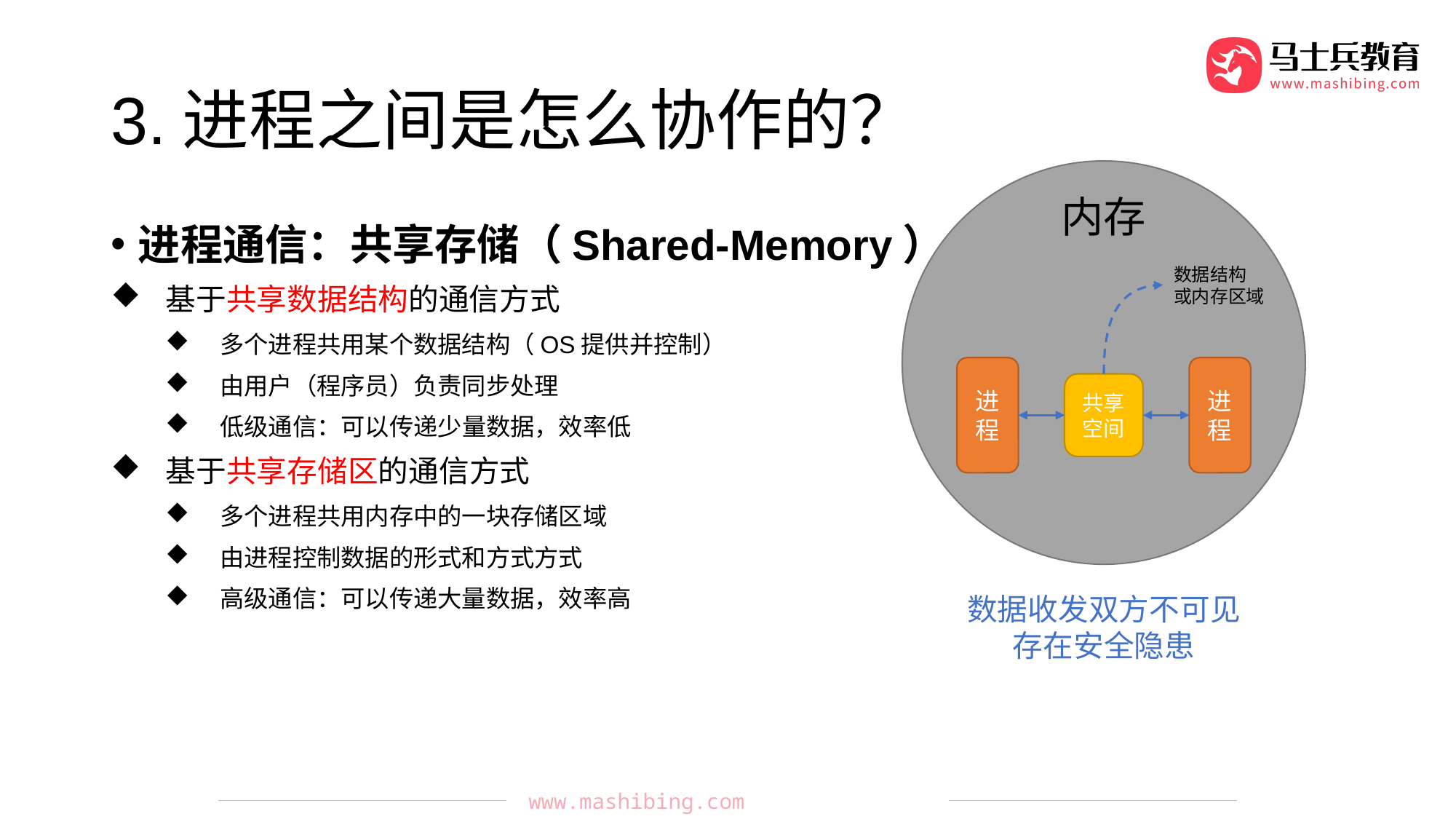

# 3.进程之间是怎么协作的？

内存
进程
进程
共享空间
进程通信：共享存储（Shared-Memory）
基于共享数据结构的通信方式
多个进程共用某个数据结构（OS提供并控制）
由用户（程序员）负责同步处理
低级通信：可以传递少量数据，效率低
基于共享存储区的通信方式
多个进程共用内存中的一块存储区域
由进程控制数据的形式和方式方式
高级通信：可以传递大量数据，效率高

数据结构
或内存区域
数据收发双方不可见存在安全隐患